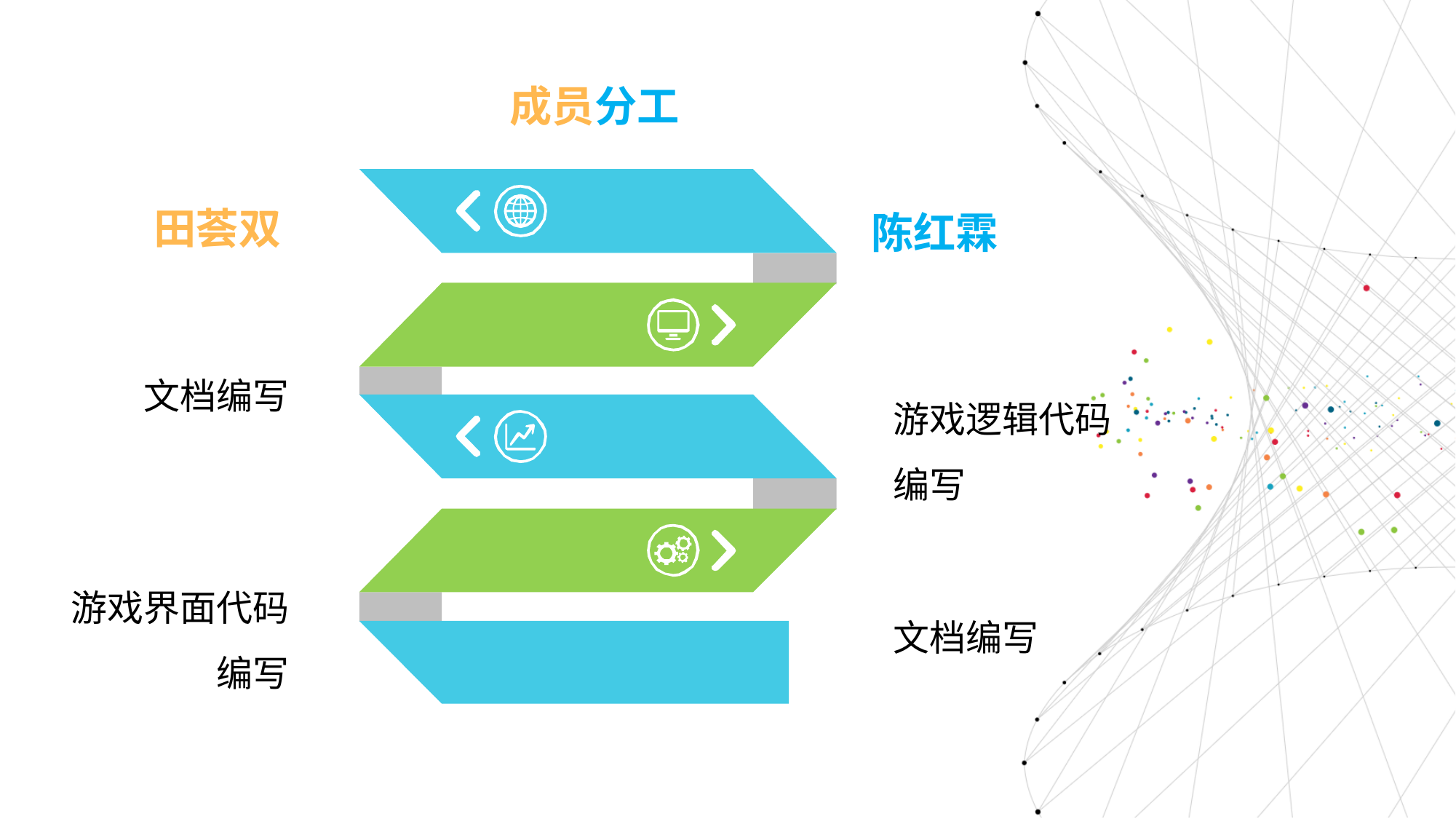

成员分工

田荟双
陈红霖

文档编写

游戏逻辑代码
编写

游戏界面代码
编写

文档编写